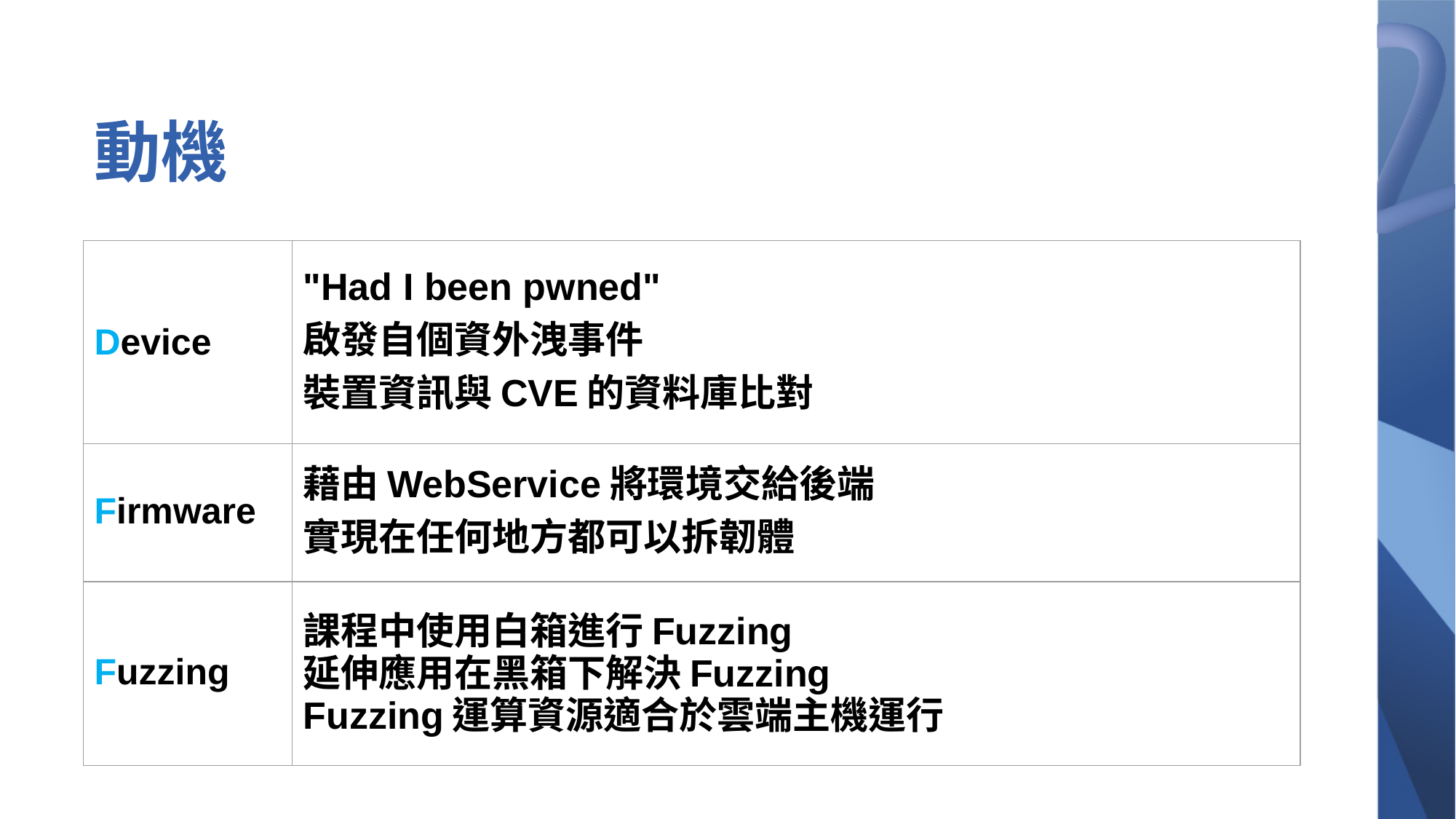

# 動機
| Device | "Had I been pwned" 啟發自個資外洩事件 裝置資訊與CVE的資料庫比對 |
| --- | --- |
| Firmware | 藉由WebService將環境交給後端 實現在任何地方都可以拆韌體 |
| Fuzzing | 課程中使用白箱進行Fuzzing 延伸應用在黑箱下解決Fuzzing Fuzzing運算資源適合於雲端主機運行 |